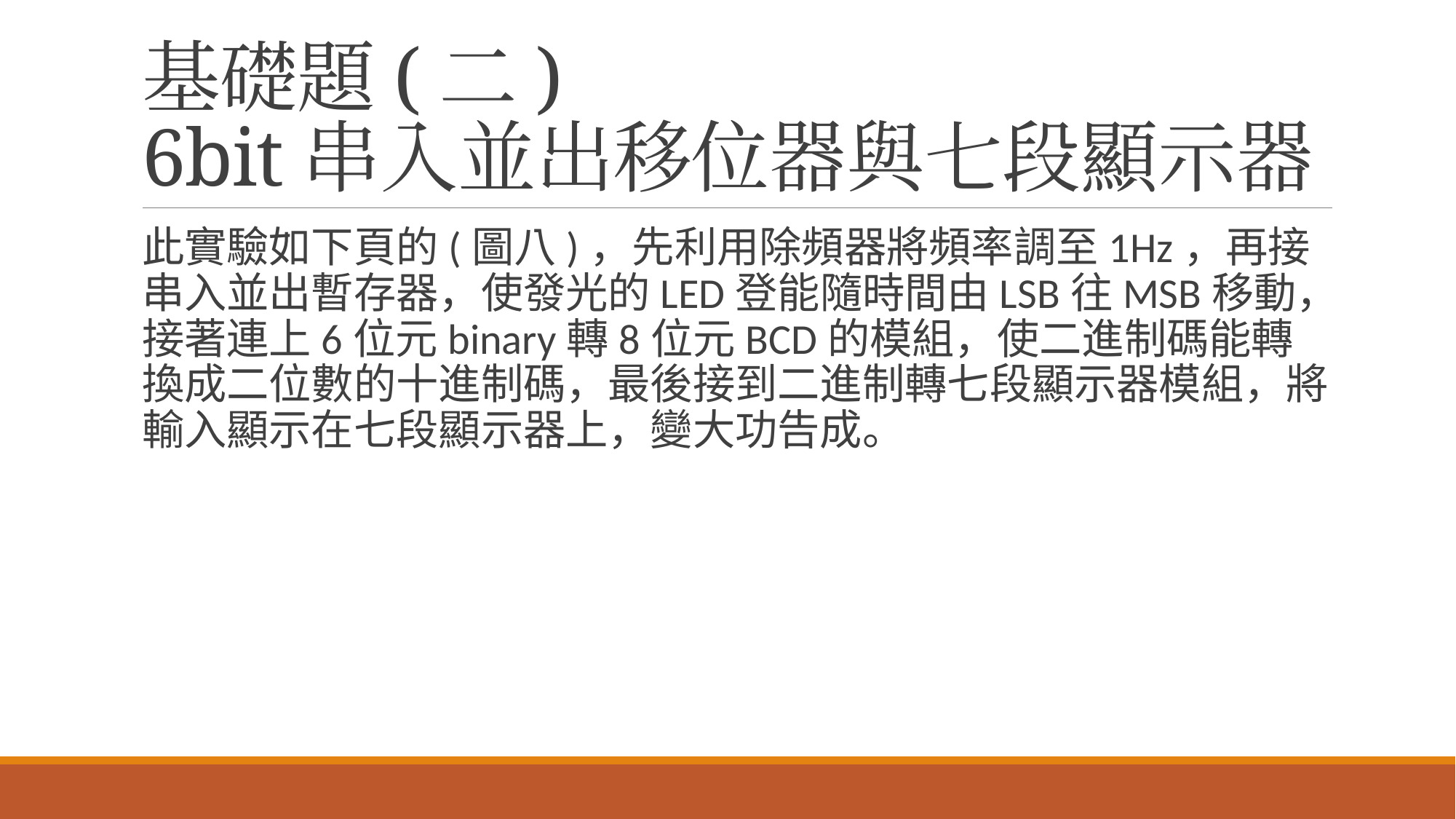

# 基礎題(二) 6bit串入並出移位器與七段顯示器
此實驗如下頁的(圖八)，先利用除頻器將頻率調至1Hz，再接串入並出暫存器，使發光的LED登能隨時間由LSB往MSB移動，接著連上6位元binary轉8位元BCD的模組，使二進制碼能轉換成二位數的十進制碼，最後接到二進制轉七段顯示器模組，將輸入顯示在七段顯示器上，變大功告成。